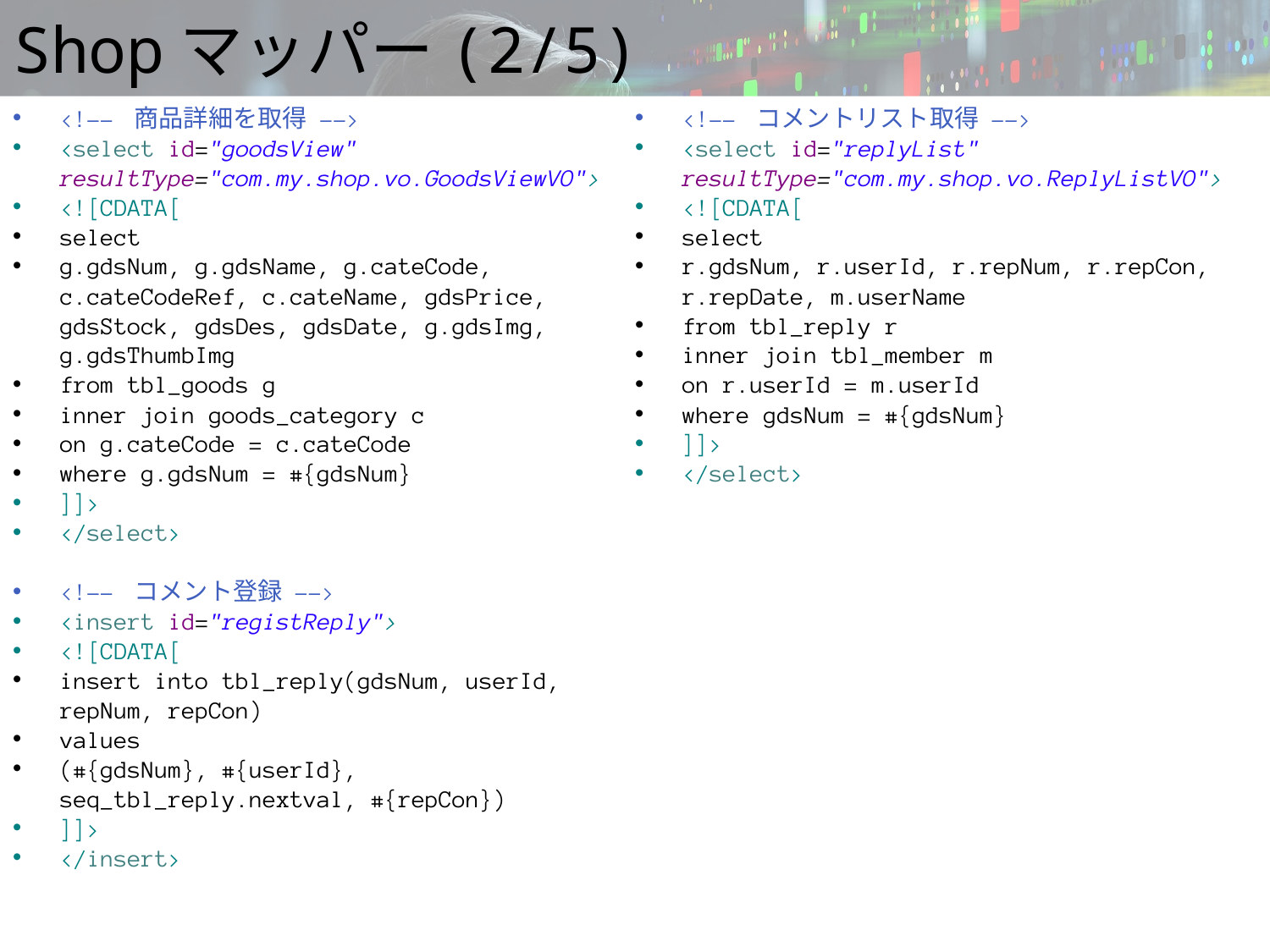

# Shopマッパー(2/5)
<!-- 商品詳細を取得 -->
<select id="goodsView" resultType="com.my.shop.vo.GoodsViewVO">
<![CDATA[
select
g.gdsNum, g.gdsName, g.cateCode, c.cateCodeRef, c.cateName, gdsPrice, gdsStock, gdsDes, gdsDate, g.gdsImg, g.gdsThumbImg
from tbl_goods g
inner join goods_category c
on g.cateCode = c.cateCode
where g.gdsNum = #{gdsNum}
]]>
</select>

<!-- コメント登録 -->
<insert id="registReply">
<![CDATA[
insert into tbl_reply(gdsNum, userId, repNum, repCon)
values
(#{gdsNum}, #{userId}, seq_tbl_reply.nextval, #{repCon})
]]>
</insert>

<!-- コメントリスト取得 -->
<select id="replyList" resultType="com.my.shop.vo.ReplyListVO">
<![CDATA[
select
r.gdsNum, r.userId, r.repNum, r.repCon, r.repDate, m.userName
from tbl_reply r
inner join tbl_member m
on r.userId = m.userId
where gdsNum = #{gdsNum}
]]>
</select>